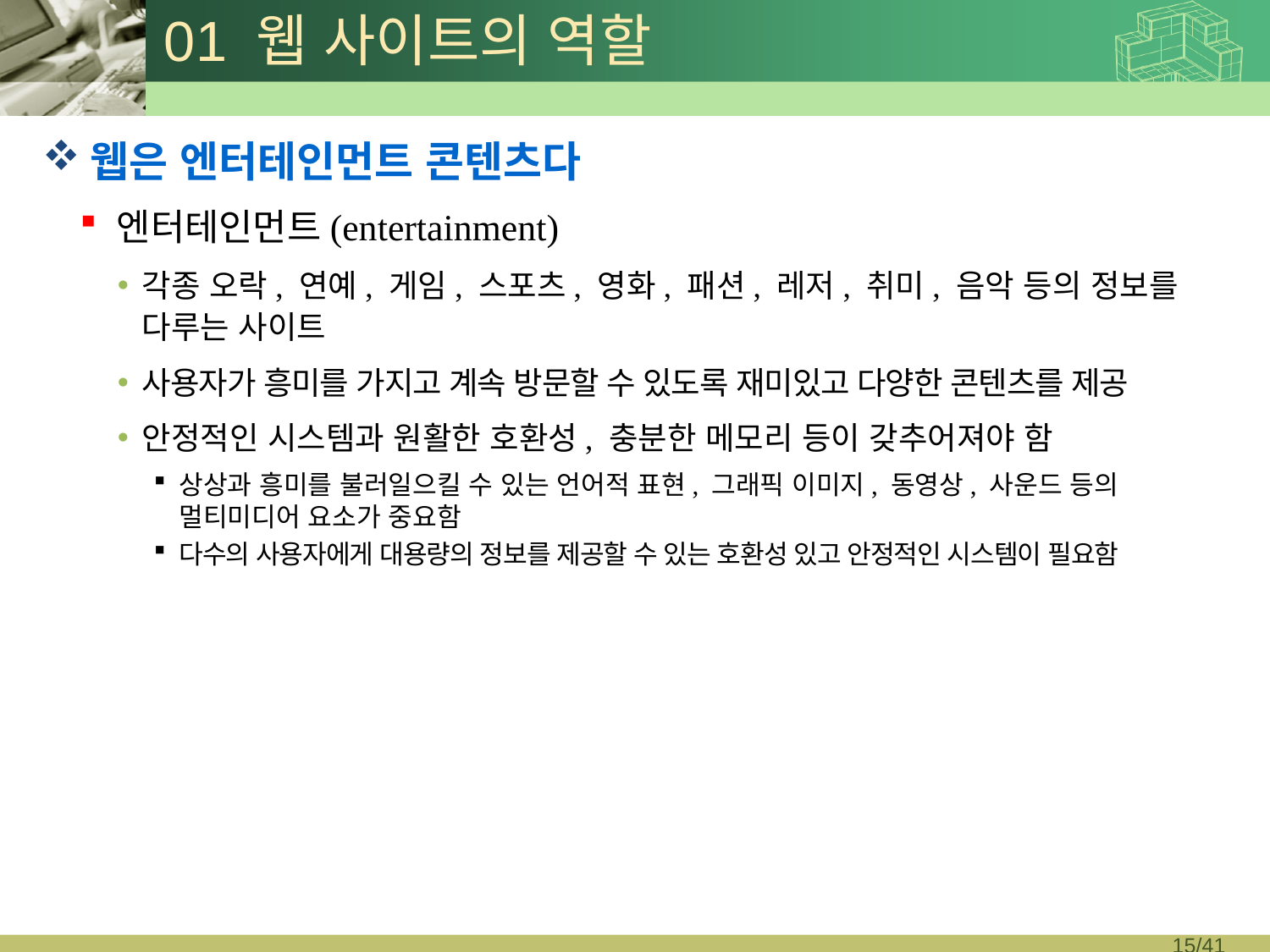

# 01 웹 사이트의 역할
웹은 엔터테인먼트 콘텐츠다
엔터테인먼트(entertainment)
각종 오락, 연예, 게임, 스포츠, 영화, 패션, 레저, 취미, 음악 등의 정보를 다루는 사이트
사용자가 흥미를 가지고 계속 방문할 수 있도록 재미있고 다양한 콘텐츠를 제공
안정적인 시스템과 원활한 호환성, 충분한 메모리 등이 갖추어져야 함
상상과 흥미를 불러일으킬 수 있는 언어적 표현, 그래픽 이미지, 동영상, 사운드 등의
멀티미디어 요소가 중요함
다수의 사용자에게 대용량의 정보를 제공할 수 있는 호환성 있고 안정적인 시스템이 필요함